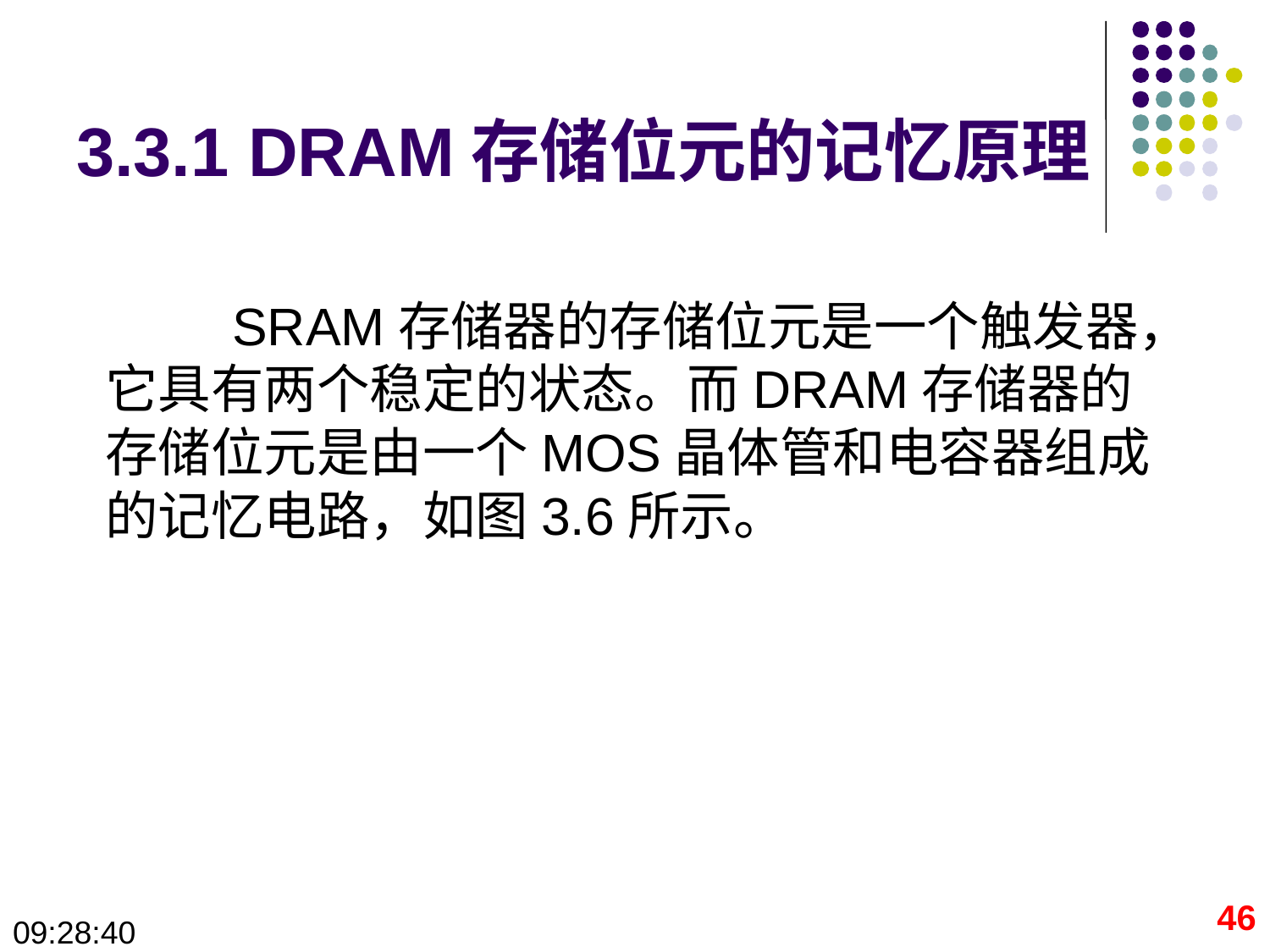

# 3.3.1 DRAM存储位元的记忆原理
		SRAM存储器的存储位元是一个触发器，它具有两个稳定的状态。而DRAM存储器的存储位元是由一个MOS晶体管和电容器组成的记忆电路，如图3.6所示。
46
09:28:40